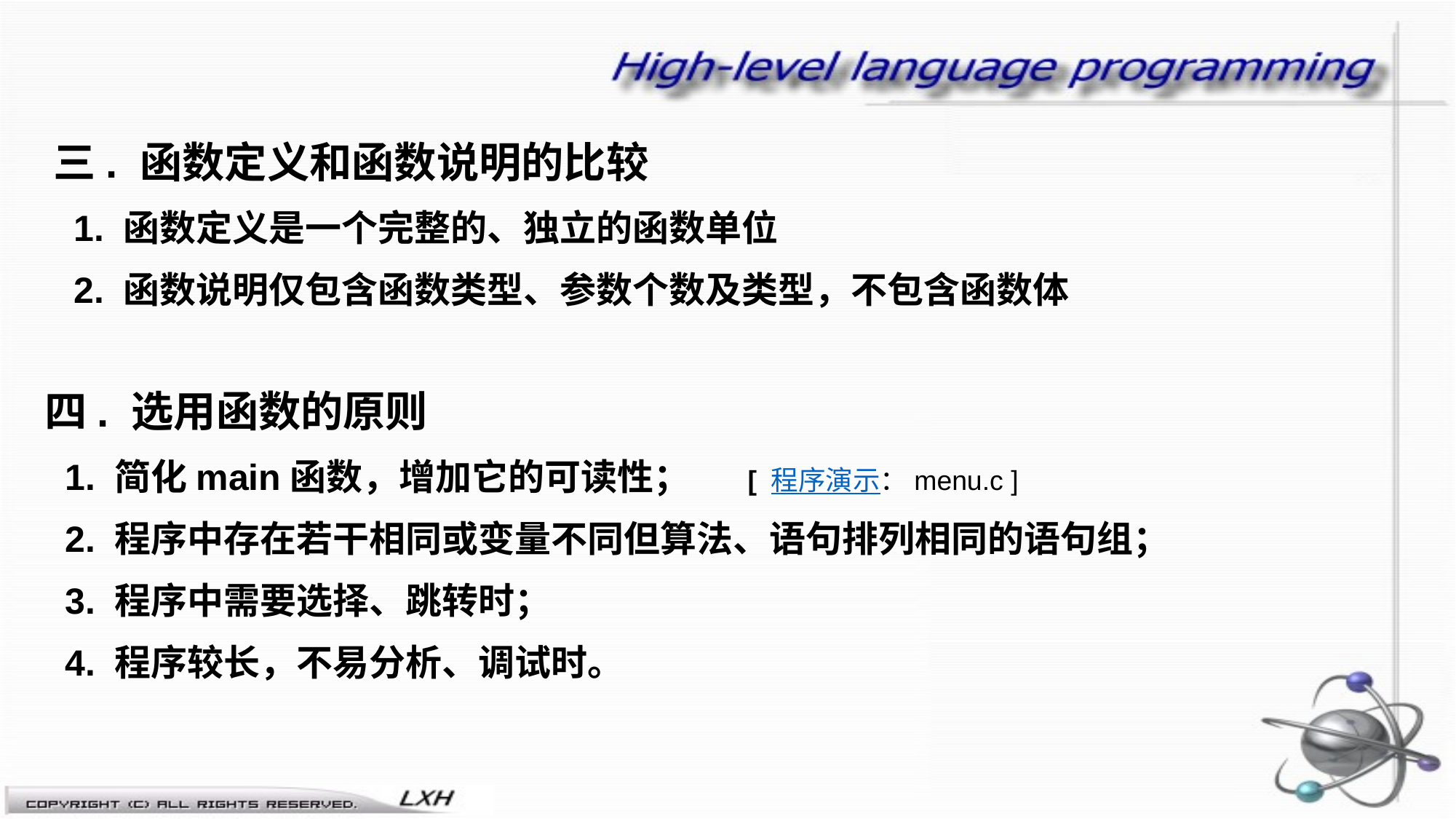

三. 函数定义和函数说明的比较
  1. 函数定义是一个完整的、独立的函数单位
  2. 函数说明仅包含函数类型、参数个数及类型，不包含函数体
四. 选用函数的原则
  1. 简化main函数，增加它的可读性；      [ 程序演示：menu.c ]
  2. 程序中存在若干相同或变量不同但算法、语句排列相同的语句组；
  3. 程序中需要选择、跳转时；
  4. 程序较长，不易分析、调试时。